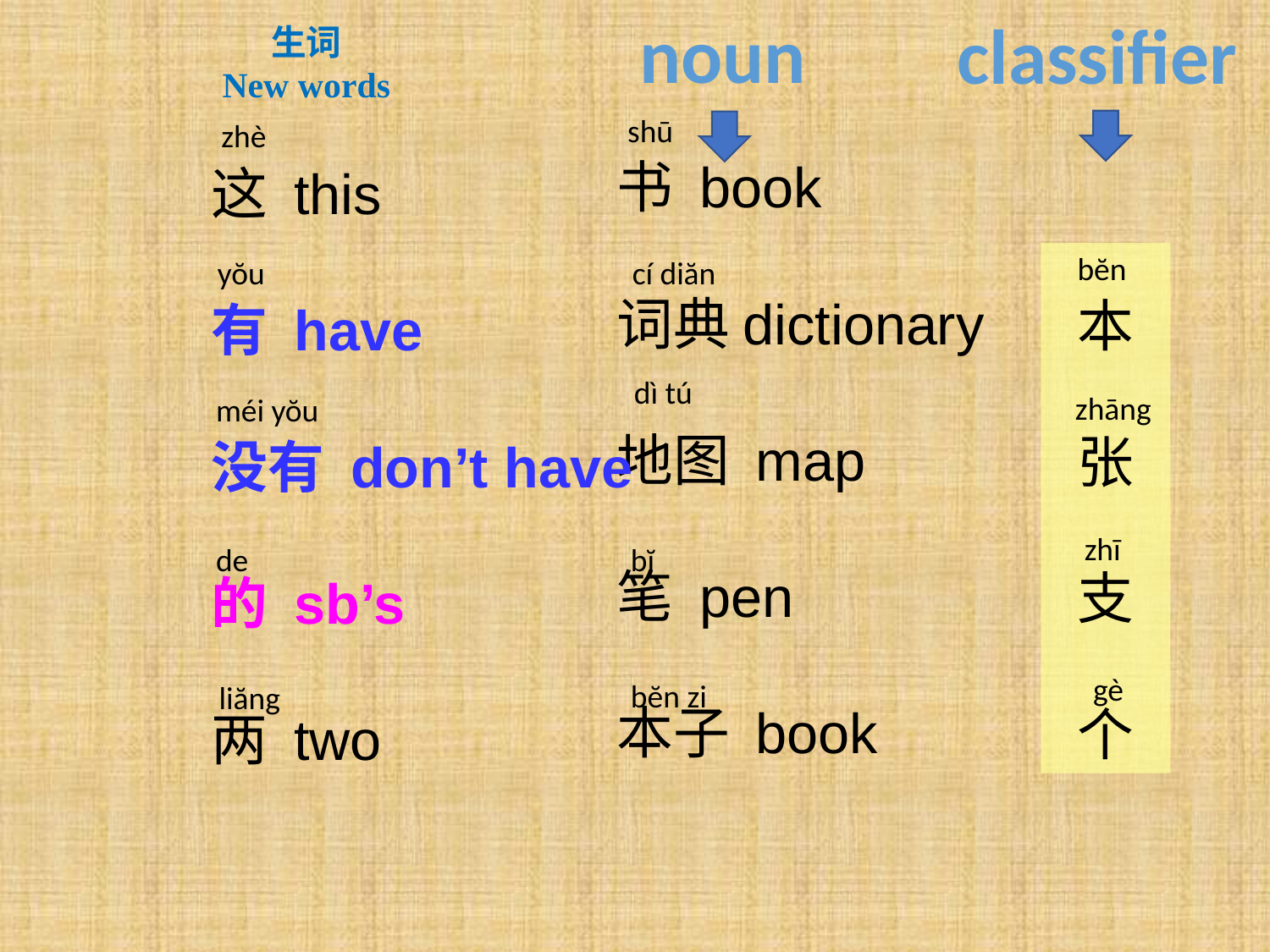

classifier
noun
生词
New words
书 book
词典dictionary
地图 map
笔 pen
本子 book
shū
zhè

这 this
有 have
没有 don’t have
的 sb’s
两 two

bĕn
本
张
支
个
cí diăn
yŏu
dì tú
zhāng
méi yŏu
zhī
de
bĭ
gè
bĕn zi
liăng